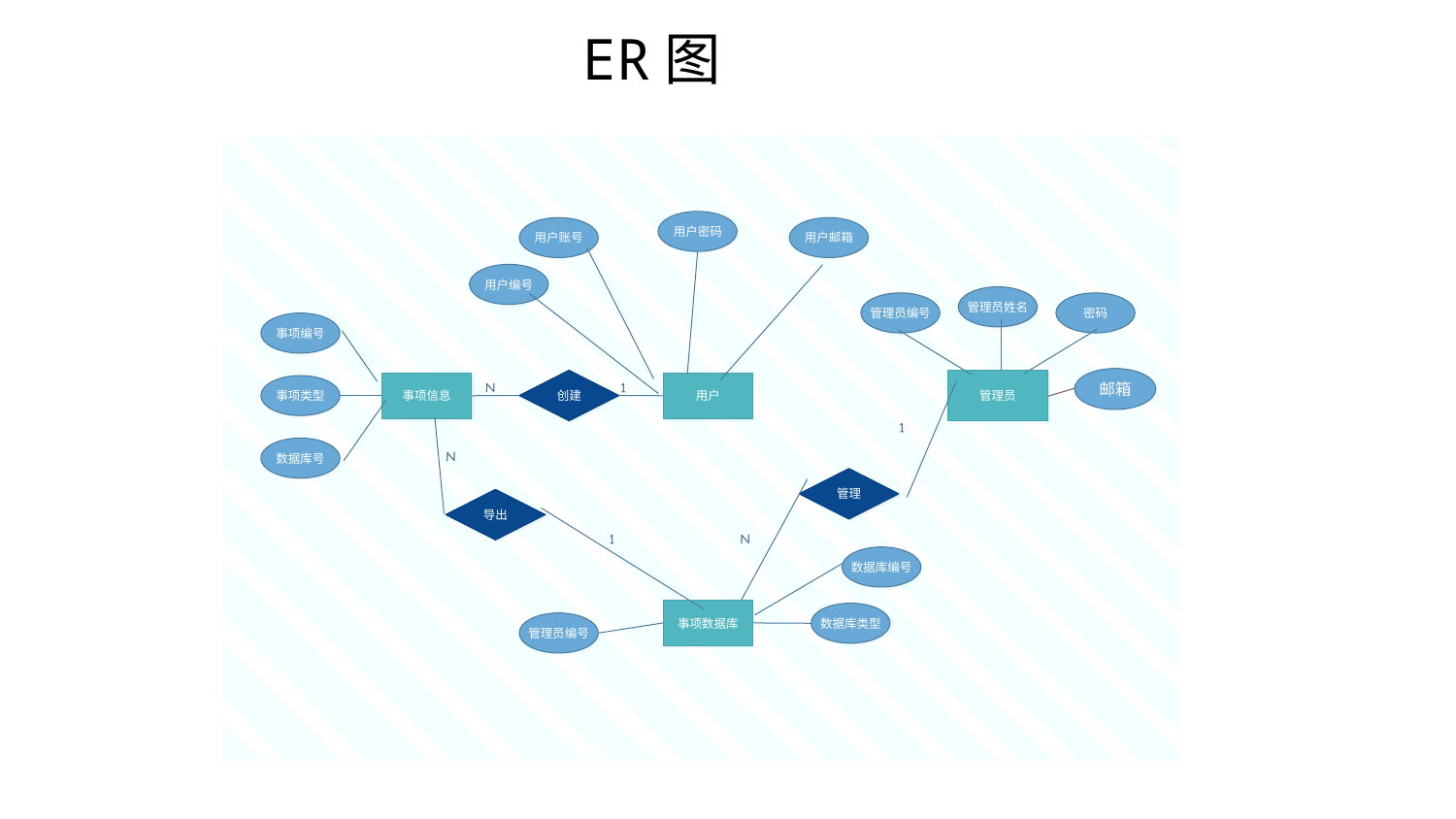

ER图

用户密码

用户账号

用户邮箱

用户编号

管理员姓名

管理员编号

密码

事项编号

邮箱
创建
管理员
事项信息
用户

事项类型
N
1

1

数据库号

N

管理
导出
1
N

数据库编号

事项数据库

数据库类型

管理员编号